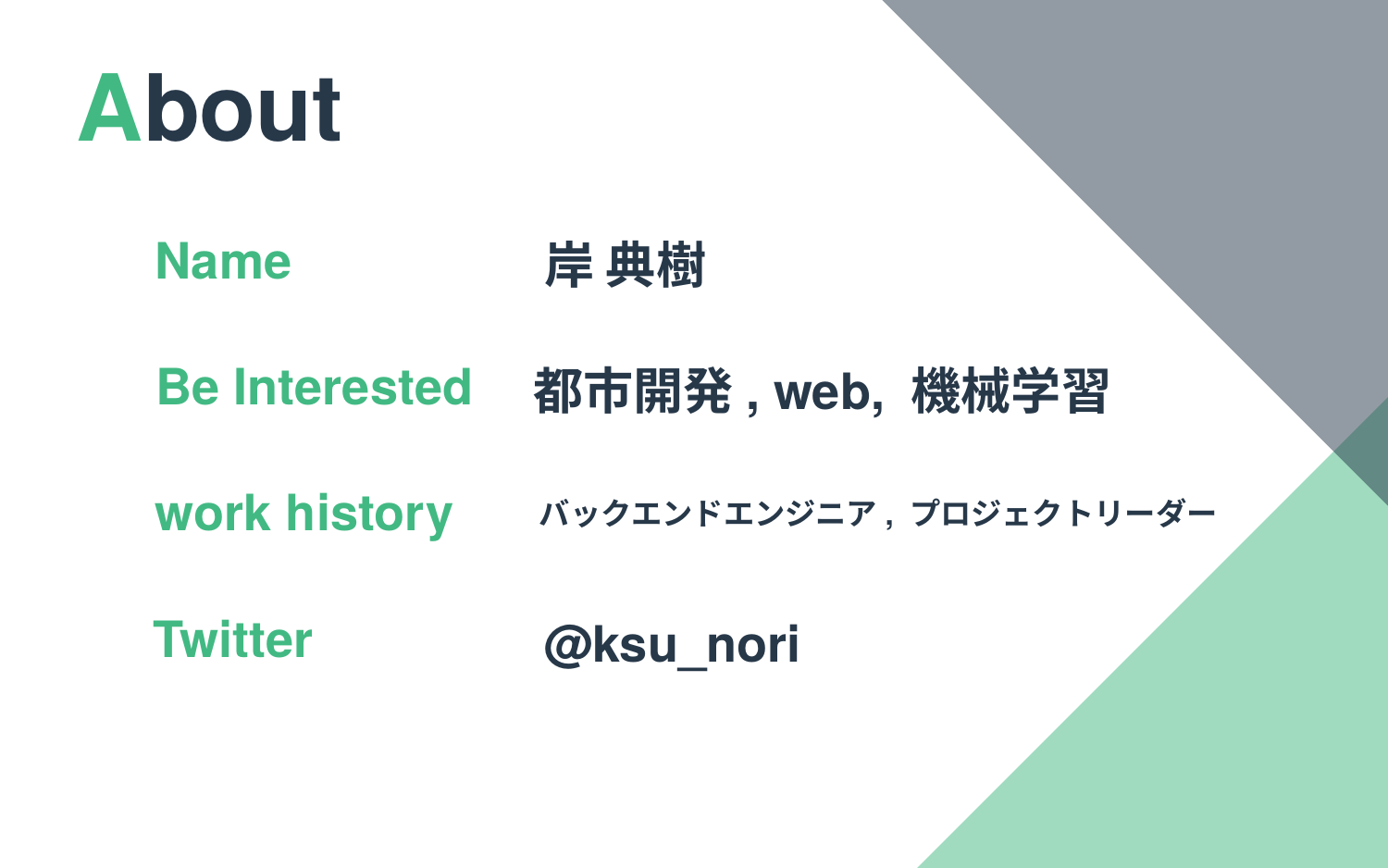

About
Name
岸 典樹
Be Interested
都市開発, web, 機械学習

work history
バックエンドエンジニア, プロジェクトリーダー
Twitter
@ksu_nori